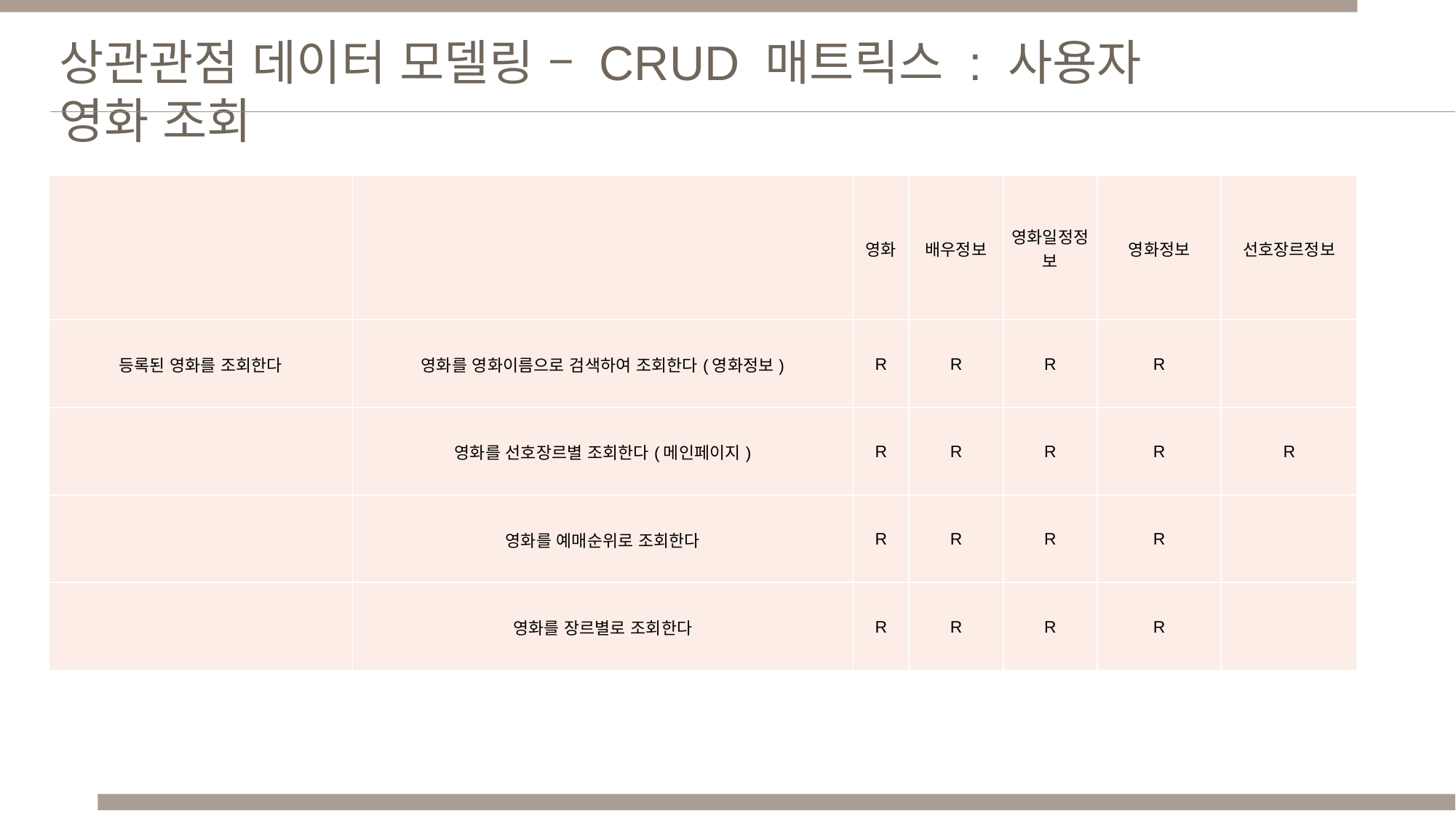

상관관점 데이터 모델링 – CRUD 매트릭스 : 사용자 영화 조회
|  |  | 영화 | 배우정보 | 영화일정정보 | 영화정보 | 선호장르정보 |
| --- | --- | --- | --- | --- | --- | --- |
| 등록된 영화를 조회한다 | 영화를 영화이름으로 검색하여 조회한다(영화정보) | R | R | R | R |  |
|  | 영화를 선호장르별 조회한다(메인페이지) | R | R | R | R | R |
|  | 영화를 예매순위로 조회한다 | R | R | R | R |  |
|  | 영화를 장르별로 조회한다 | R | R | R | R |  |